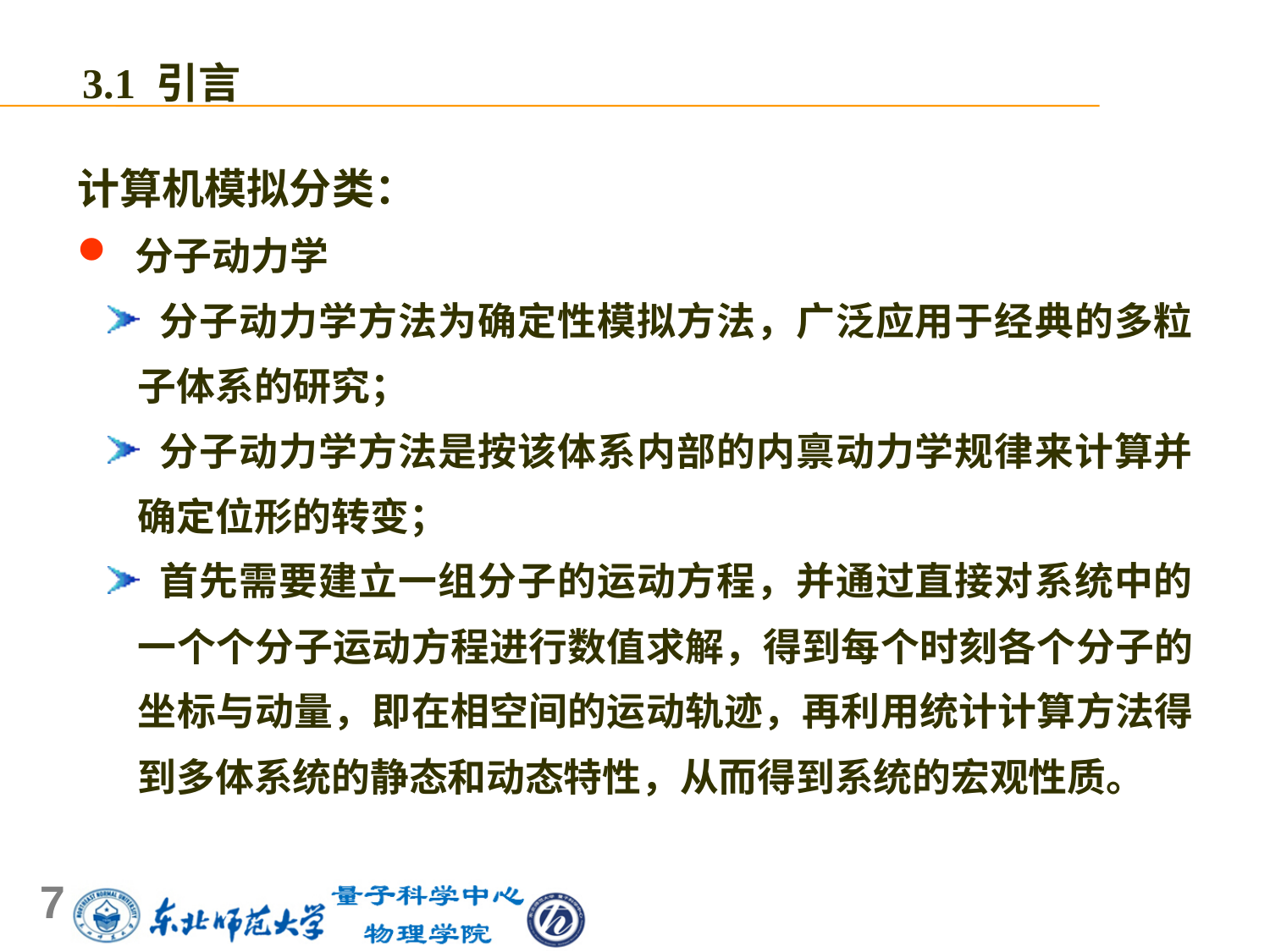

3.1 引言

计算机模拟分类：
 分子动力学
 分子动力学方法为确定性模拟方法，广泛应用于经典的多粒子体系的研究；
 分子动力学方法是按该体系内部的内禀动力学规律来计算并确定位形的转变；
 首先需要建立一组分子的运动方程，并通过直接对系统中的一个个分子运动方程进行数值求解，得到每个时刻各个分子的坐标与动量，即在相空间的运动轨迹，再利用统计计算方法得到多体系统的静态和动态特性，从而得到系统的宏观性质。
7